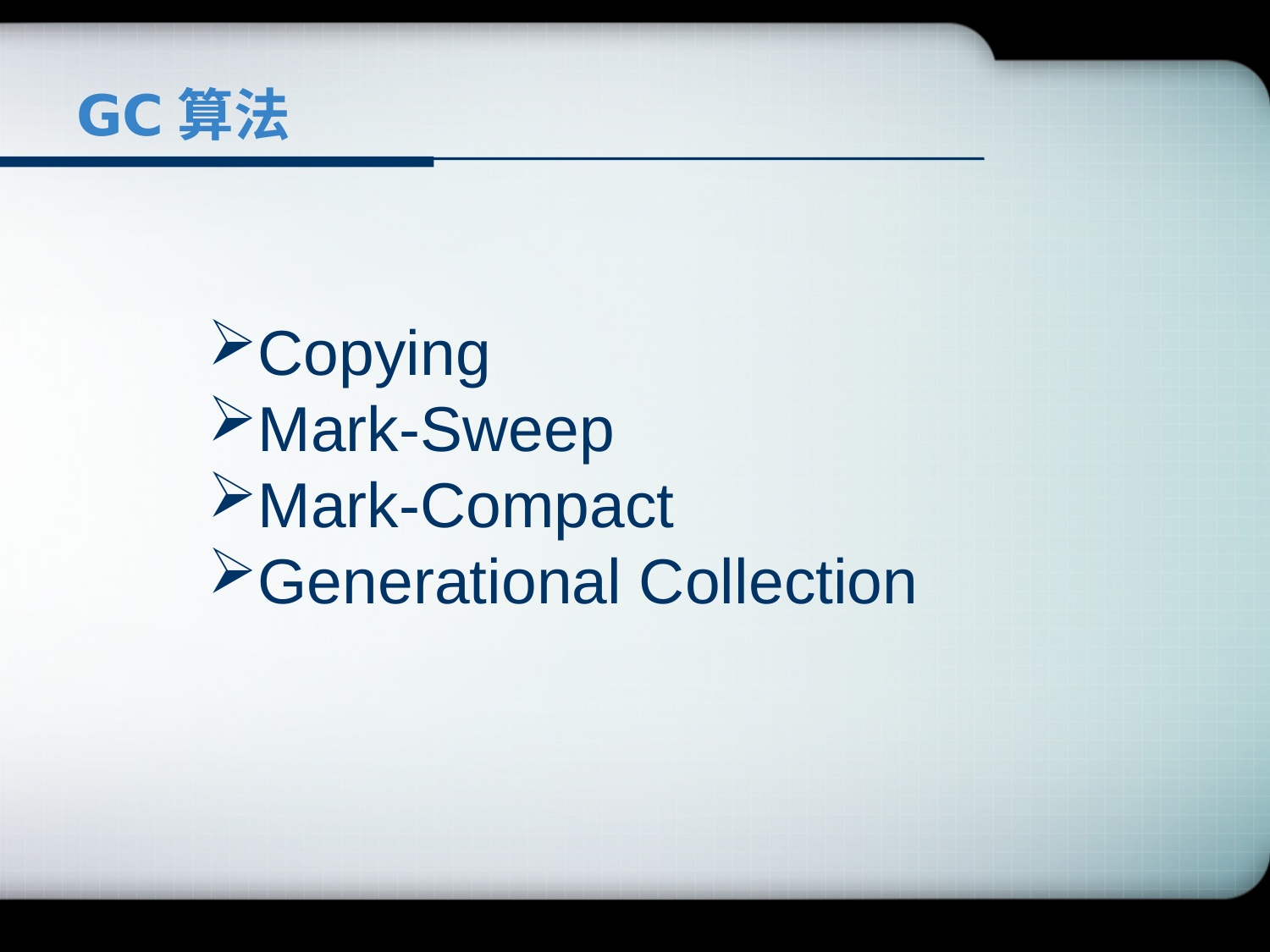

# GC算法
Copying
Mark-Sweep
Mark-Compact
Generational Collection